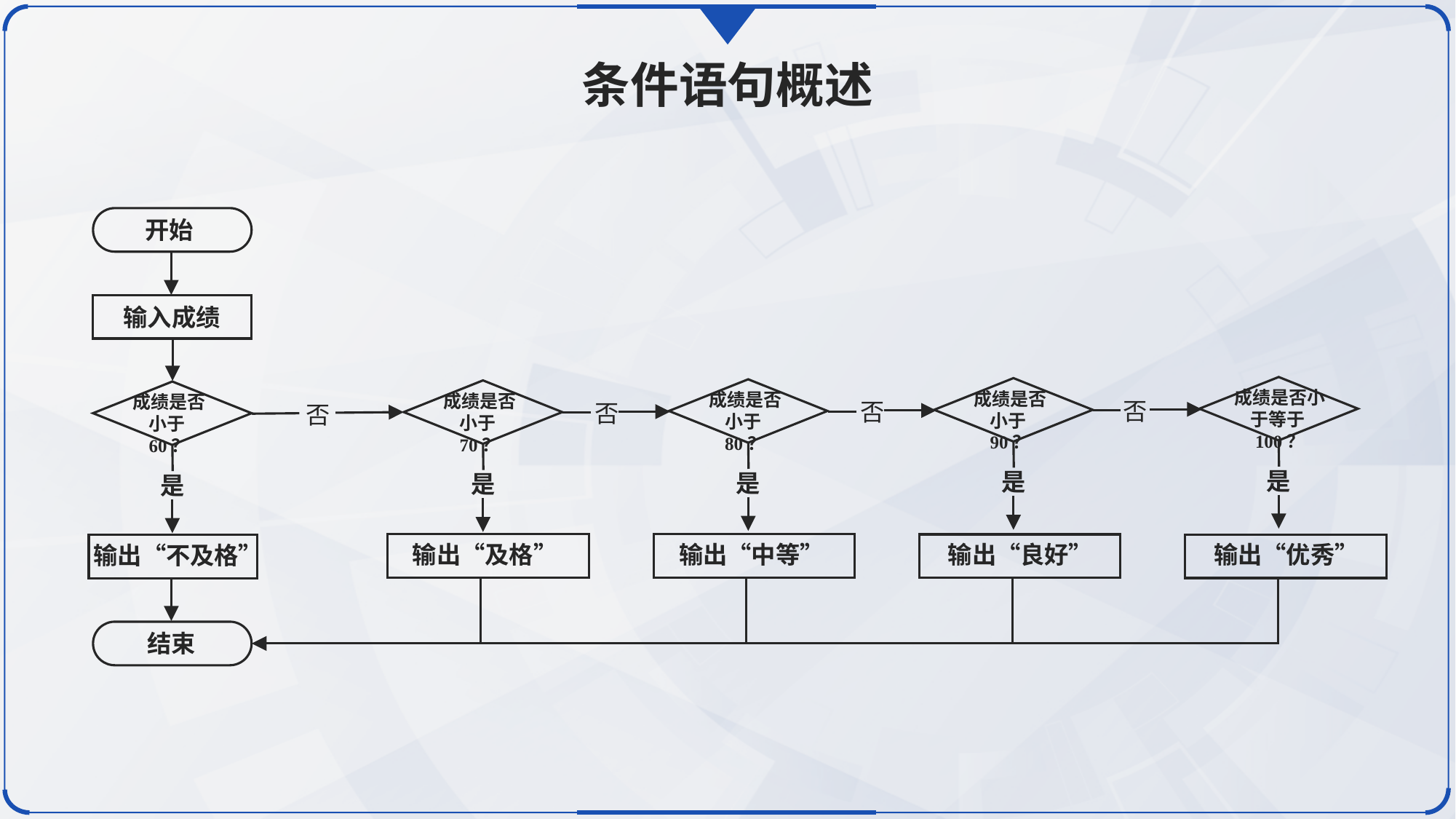

条件语句概述

开始

输入成绩

成绩是否小于等于100？

成绩是否小于90？
成绩是否小于80？
成绩是否小于70？
成绩是否小于60？
否
否
否
否
是
是
是
是
是

输出“及格”

输出“中等”

输出“良好”

输出“优秀”

输出“不及格”

结束